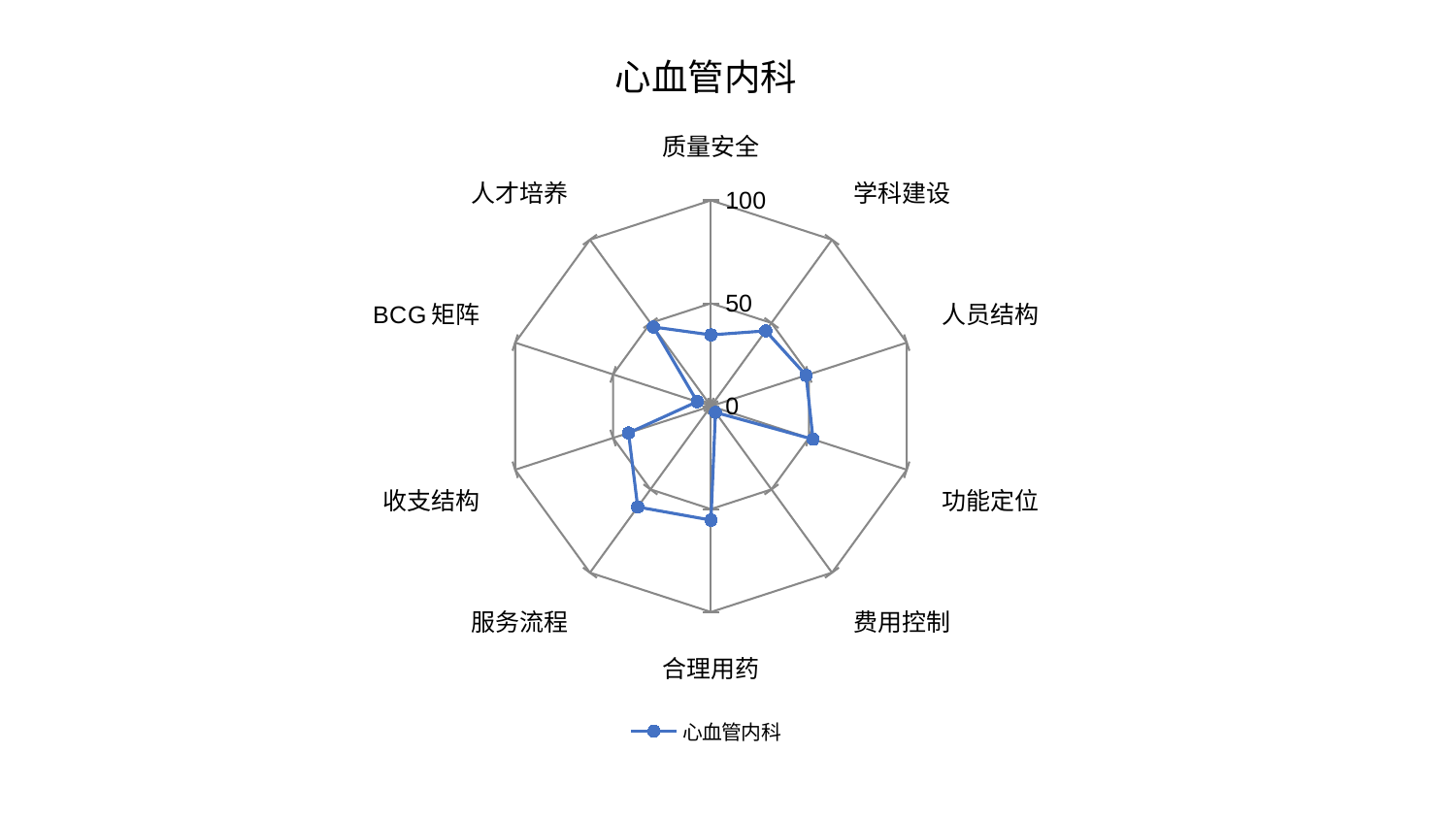

### Chart: 心血管内科

| Category | 心血管内科 |
|---|---|
| 质量安全 | 34.65952066262175 |
| 学科建设 | 45.24538616676909 |
| 人员结构 | 48.58946304580578 |
| 功能定位 | 52.15111406879959 |
| 费用控制 | 3.730971666493434 |
| 合理用药 | 55.36502999607457 |
| 服务流程 | 60.542398441693756 |
| 收支结构 | 42.10856699874219 |
| BCG矩阵 | 7.054109032086023 |
| 人才培养 | 47.58558638017619 |
147